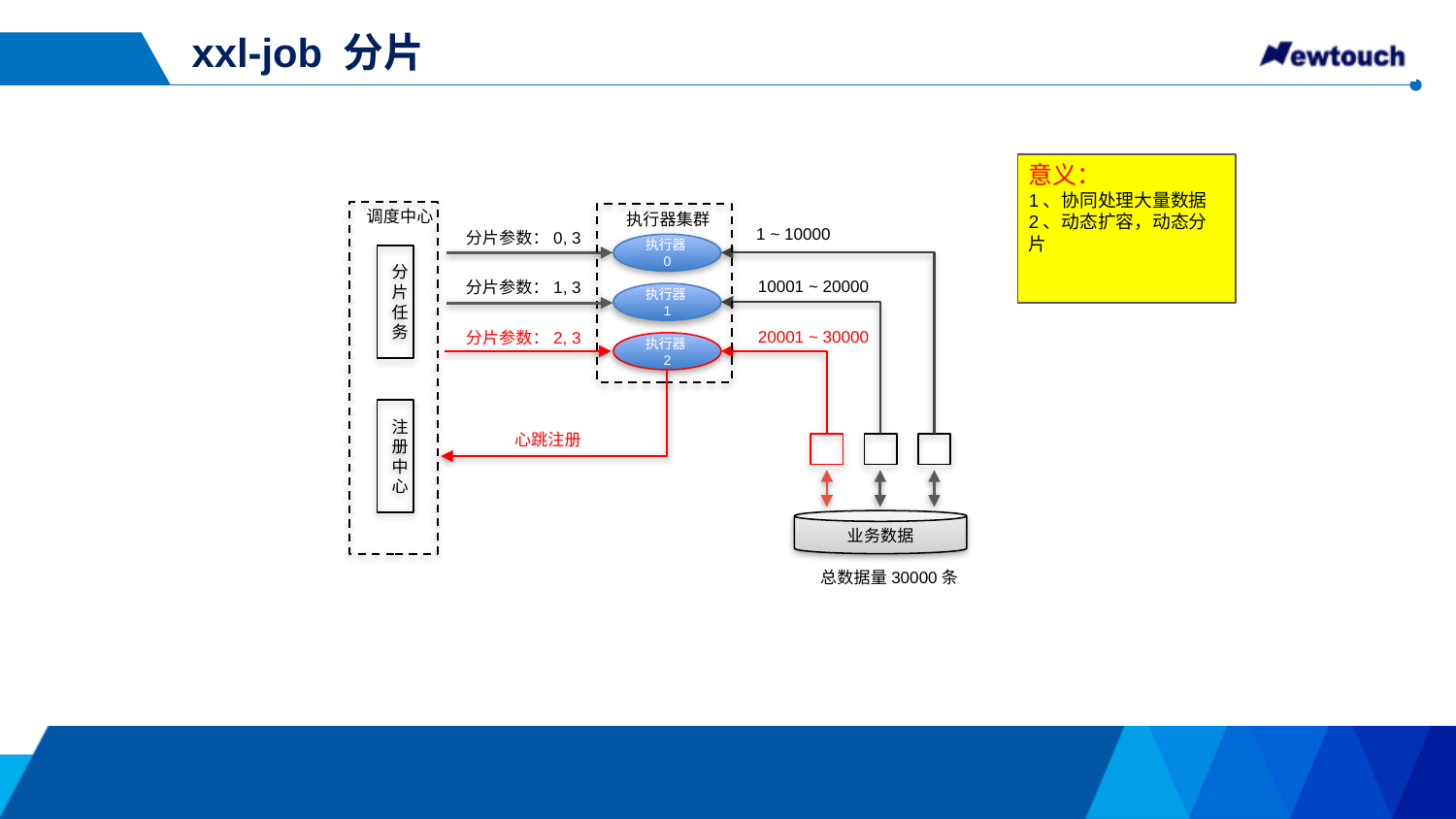

# xxl-job 分片
意义：
1、协同处理大量数据
2、动态扩容，动态分片
调度中心
执行器集群

1 ~ 10000
分片参数：0, 3
执行器0
分片任务
10001 ~ 20000
分片参数：1, 3
执行器1
20001 ~ 30000
分片参数：2, 3
执行器2
注册中心
心跳注册

业务数据
总数据量30000条